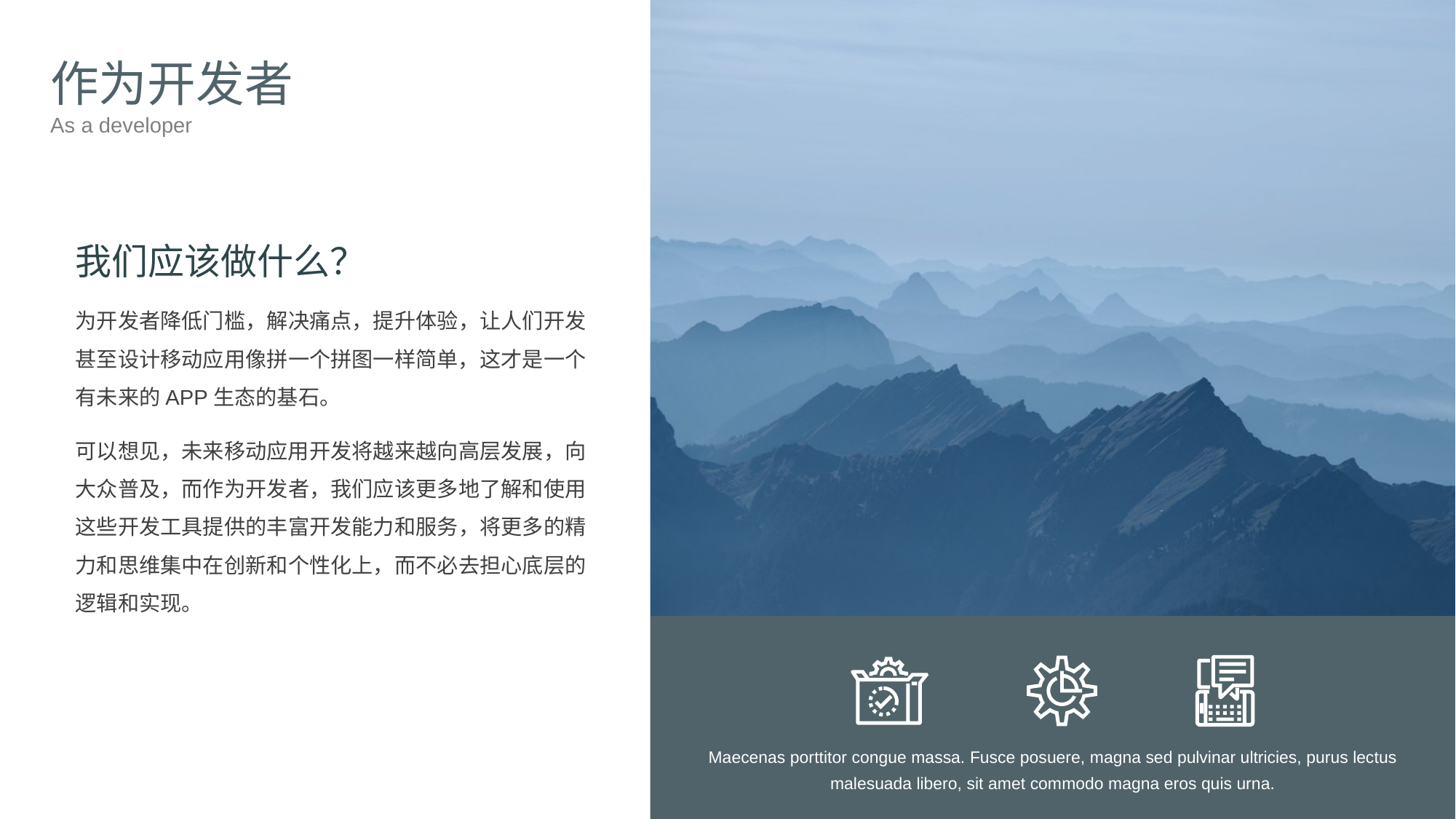

作为开发者
As a developer
我们应该做什么？
为开发者降低门槛，解决痛点，提升体验，让人们开发甚至设计移动应用像拼一个拼图一样简单，这才是一个有未来的APP生态的基石。
可以想见，未来移动应用开发将越来越向高层发展，向大众普及，而作为开发者，我们应该更多地了解和使用这些开发工具提供的丰富开发能力和服务，将更多的精力和思维集中在创新和个性化上，而不必去担心底层的逻辑和实现。

Maecenas porttitor congue massa. Fusce posuere, magna sed pulvinar ultricies, purus lectus malesuada libero, sit amet commodo magna eros quis urna.